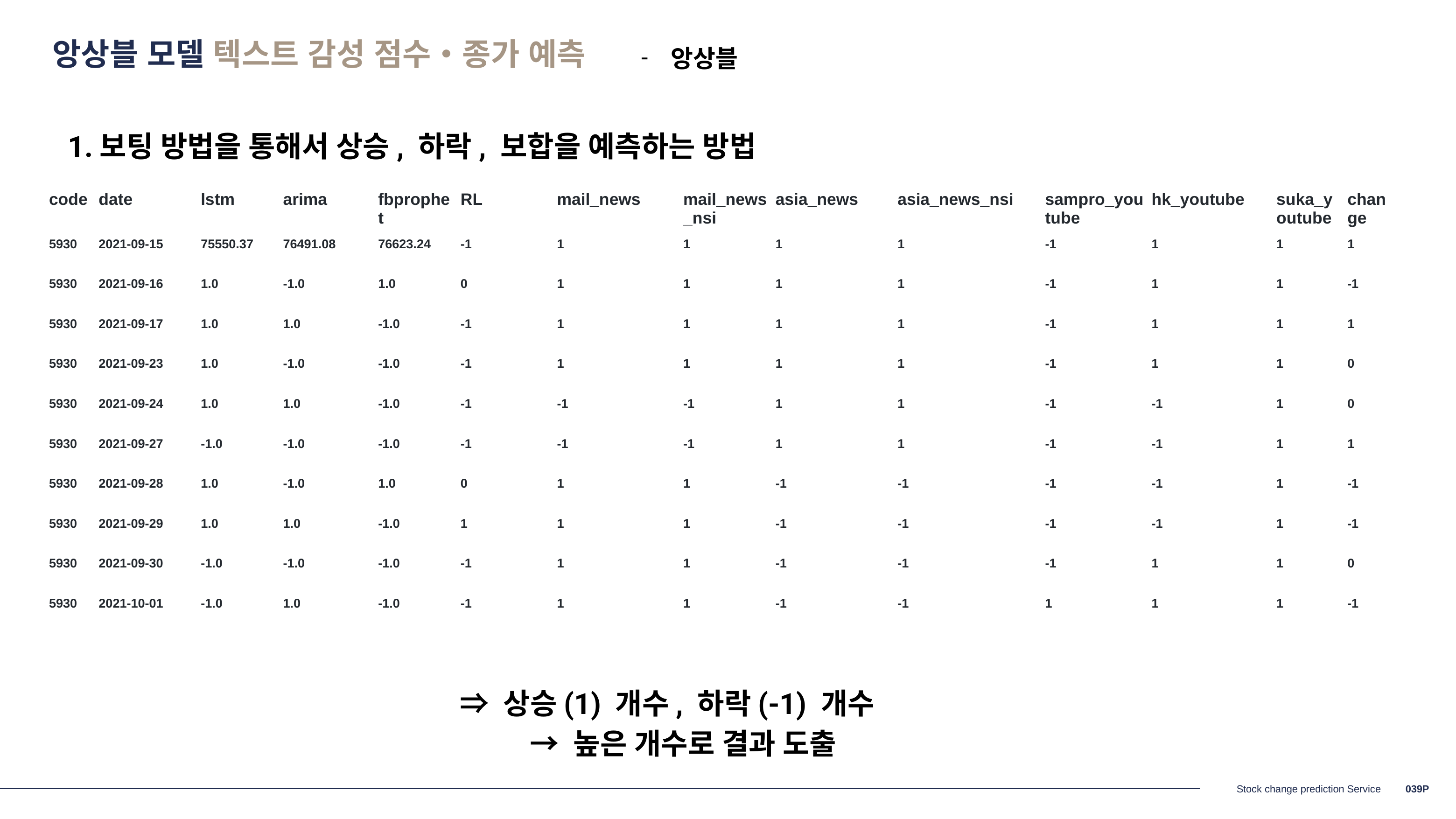

앙상블 모델 텍스트 감성 점수‧종가 예측
앙상블
보팅 방법을 통해서 상승, 하락, 보합을 예측하는 방법
| code | date | lstm | arima | fbprophet | RL | mail\_news | mail\_news\_nsi | asia\_news | asia\_news\_nsi | sampro\_youtube | hk\_youtube | suka\_youtube | change |
| --- | --- | --- | --- | --- | --- | --- | --- | --- | --- | --- | --- | --- | --- |
| 5930 | 2021-09-15 | 75550.37 | 76491.08 | 76623.24 | -1 | 1 | 1 | 1 | 1 | -1 | 1 | 1 | 1 |
| 5930 | 2021-09-16 | 1.0 | -1.0 | 1.0 | 0 | 1 | 1 | 1 | 1 | -1 | 1 | 1 | -1 |
| 5930 | 2021-09-17 | 1.0 | 1.0 | -1.0 | -1 | 1 | 1 | 1 | 1 | -1 | 1 | 1 | 1 |
| 5930 | 2021-09-23 | 1.0 | -1.0 | -1.0 | -1 | 1 | 1 | 1 | 1 | -1 | 1 | 1 | 0 |
| 5930 | 2021-09-24 | 1.0 | 1.0 | -1.0 | -1 | -1 | -1 | 1 | 1 | -1 | -1 | 1 | 0 |
| 5930 | 2021-09-27 | -1.0 | -1.0 | -1.0 | -1 | -1 | -1 | 1 | 1 | -1 | -1 | 1 | 1 |
| 5930 | 2021-09-28 | 1.0 | -1.0 | 1.0 | 0 | 1 | 1 | -1 | -1 | -1 | -1 | 1 | -1 |
| 5930 | 2021-09-29 | 1.0 | 1.0 | -1.0 | 1 | 1 | 1 | -1 | -1 | -1 | -1 | 1 | -1 |
| 5930 | 2021-09-30 | -1.0 | -1.0 | -1.0 | -1 | 1 | 1 | -1 | -1 | -1 | 1 | 1 | 0 |
| 5930 | 2021-10-01 | -1.0 | 1.0 | -1.0 | -1 | 1 | 1 | -1 | -1 | 1 | 1 | 1 | -1 |
⇒ 상승(1) 개수, 하락(-1) 개수
	→ 높은 개수로 결과 도출
039P
Stock change prediction Service